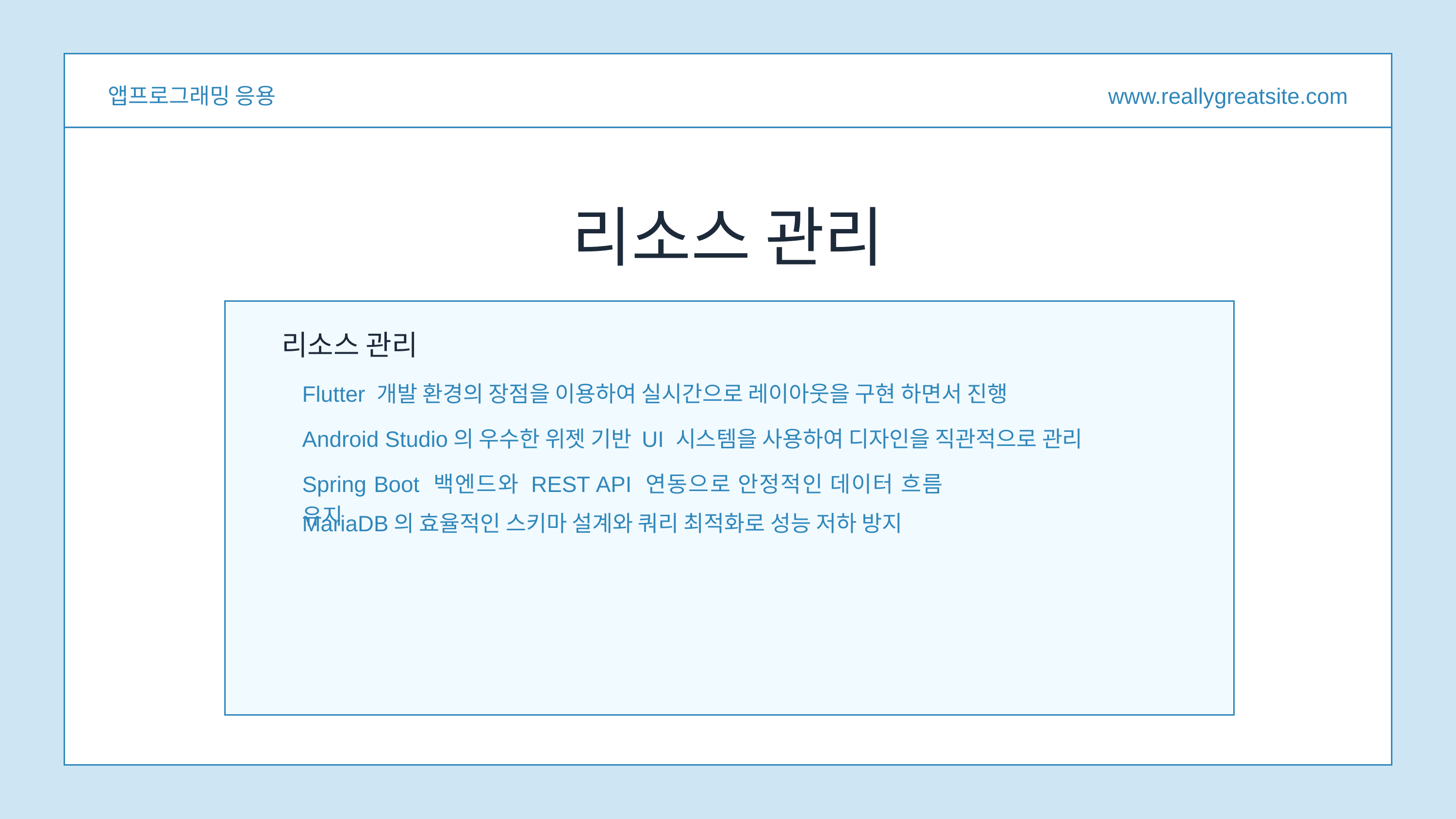

앱프로그래밍 응용
www.reallygreatsite.com

리소스 관리

리소스 관리
Flutter 개발 환경의 장점을 이용하여 실시간으로 레이아웃을 구현 하면서 진행
Android Studio의 우수한 위젯 기반 UI 시스템을 사용하여 디자인을 직관적으로 관리
Spring Boot 백엔드와 REST API 연동으로 안정적인 데이터 흐름 유지
MariaDB의 효율적인 스키마 설계와 쿼리 최적화로 성능 저하 방지